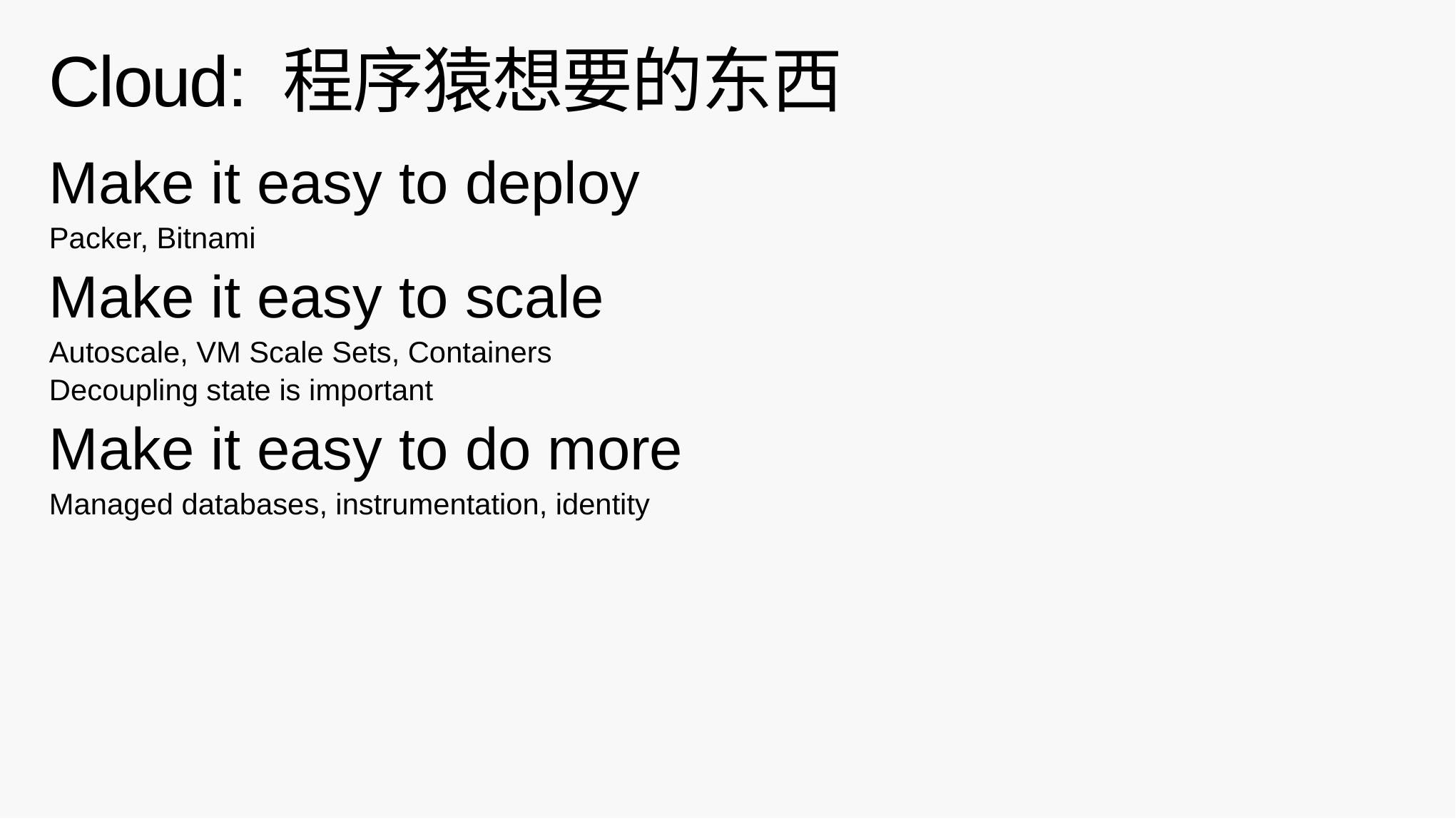

# Cloud: 程序猿想要的东西
Make it easy to deploy
Packer, Bitnami
Make it easy to scale
Autoscale, VM Scale Sets, Containers
Decoupling state is important
Make it easy to do more
Managed databases, instrumentation, identity